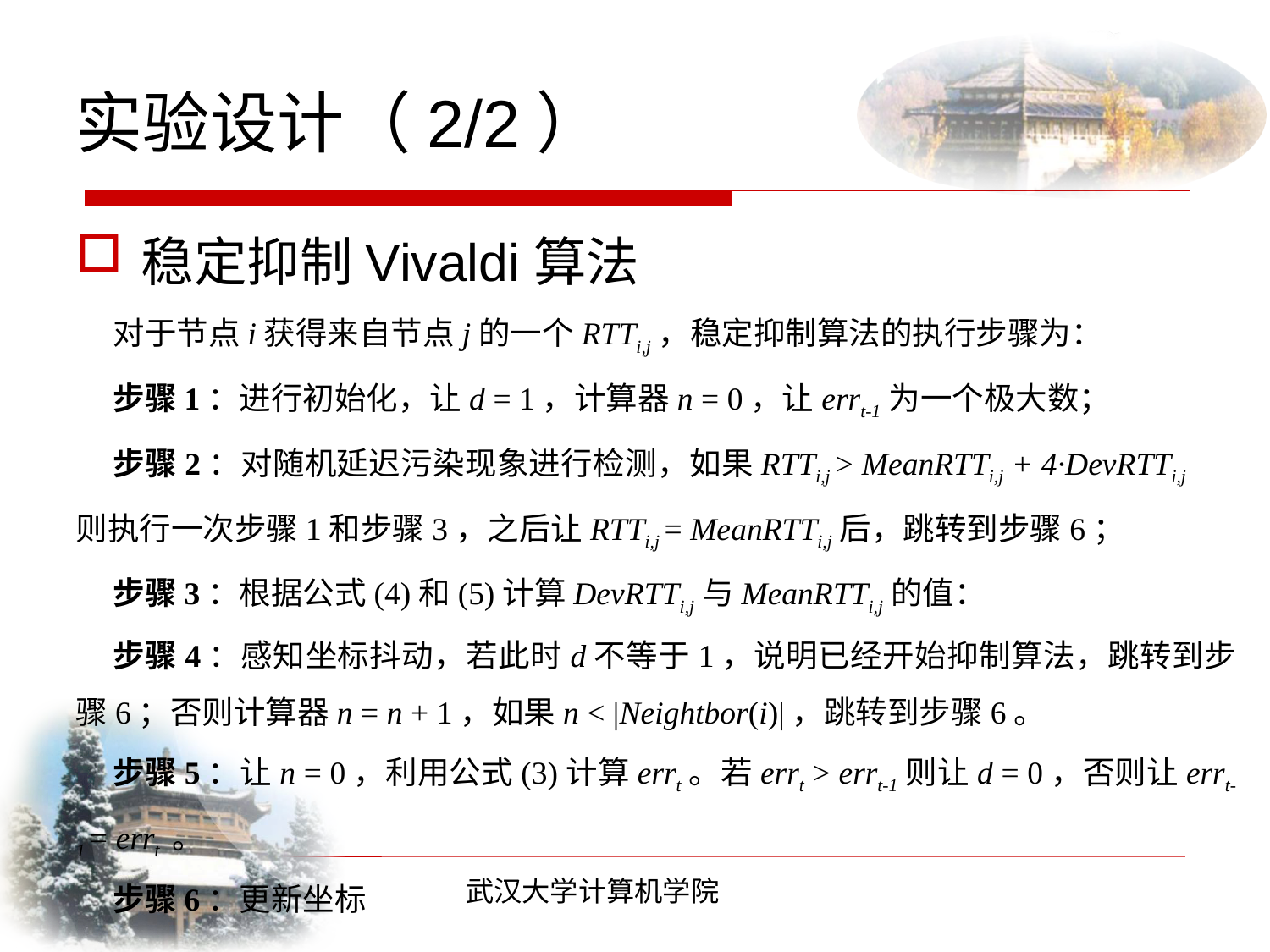

# 实验设计（2/2）
稳定抑制Vivaldi算法

对于节点i获得来自节点j的一个RTTi,j，稳定抑制算法的执行步骤为：
步骤1：进行初始化，让d = 1，计算器n = 0，让errt-1为一个极大数；
步骤2：对随机延迟污染现象进行检测，如果RTTi,j > MeanRTTi,j + 4·DevRTTi,j       则执行一次步骤1和步骤3，之后让RTTi,j = MeanRTTi,j后，跳转到步骤6；
步骤3：根据公式(4)和(5)计算DevRTTi,j与MeanRTTi,j的值：
步骤4：感知坐标抖动，若此时d不等于1，说明已经开始抑制算法，跳转到步骤6；否则计算器n = n + 1，如果n < |Neightbor(i)|，跳转到步骤6。
步骤5：让n = 0，利用公式(3)计算errt。若errt > errt-1则让d = 0，否则让errt-1 = errt 。
步骤6：更新坐标
武汉大学计算机学院